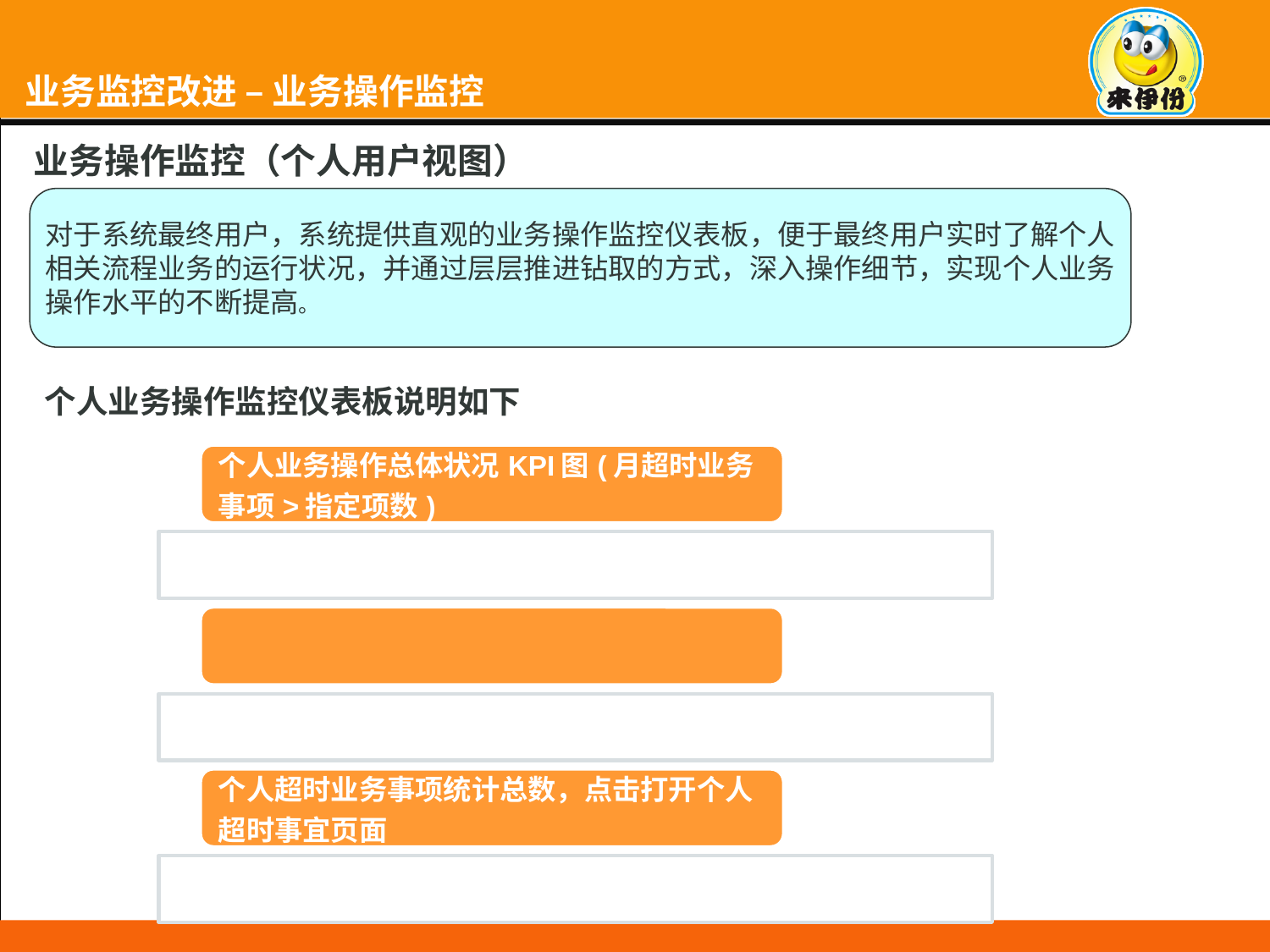

# 业务监控改进 – 业务操作监控
业务操作监控（个人用户视图）

对于系统最终用户，系统提供直观的业务操作监控仪表板，便于最终用户实时了解个人
相关流程业务的运行状况，并通过层层推进钻取的方式，深入操作细节，实现个人业务
操作水平的不断提高。

个人业务操作监控仪表板说明如下
个人业务操作总体状况KPI图(月超时业务事项>指定项数)
个人超时业务事项统计总数，点击打开个人超时事宜页面